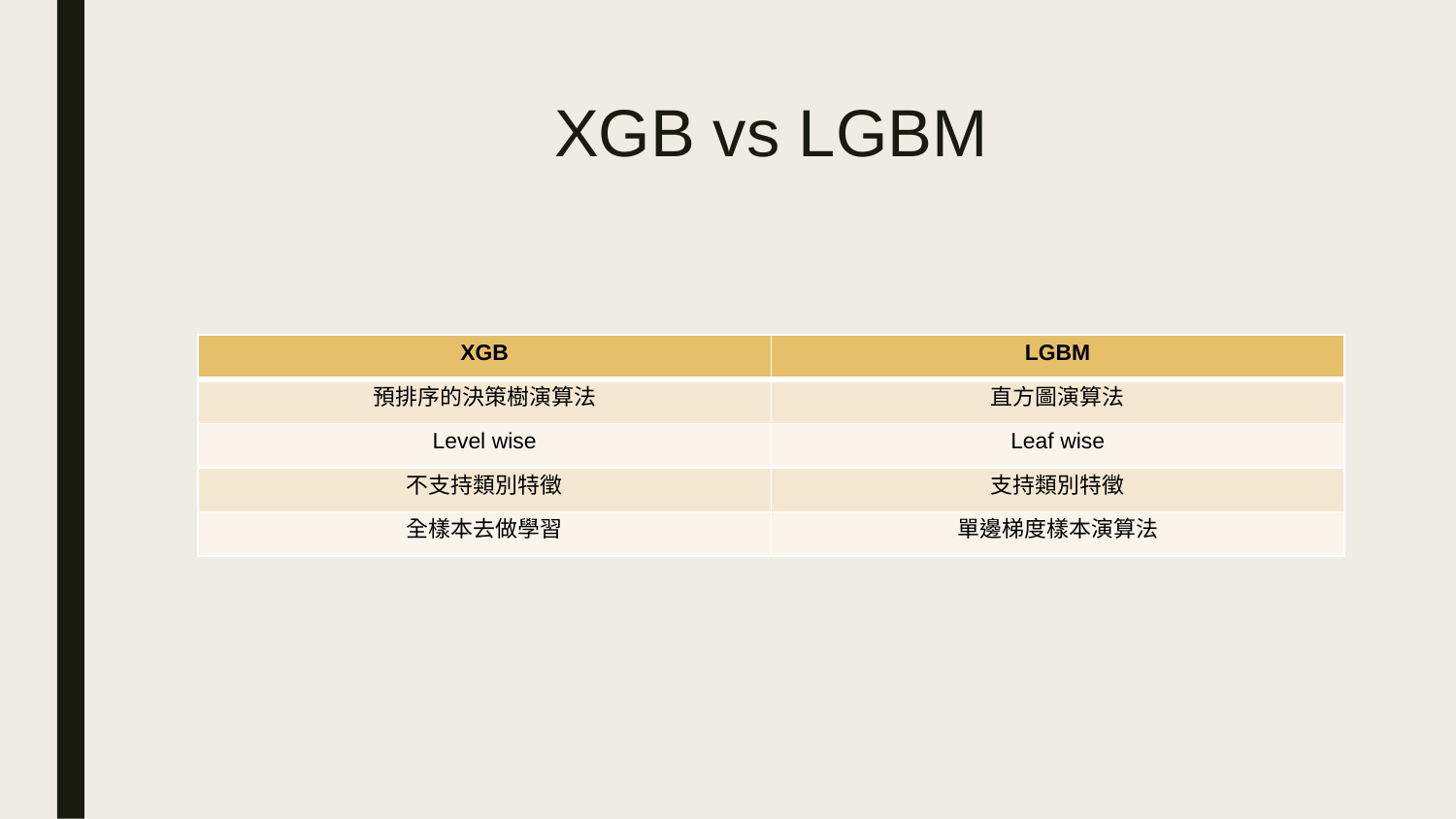

# XGB vs LGBM
| XGB | LGBM |
| --- | --- |
| 預排序的決策樹演算法 | 直方圖演算法 |
| Level wise | Leaf wise |
| 不支持類別特徵 | 支持類別特徵 |
| 全樣本去做學習 | 單邊梯度樣本演算法 |